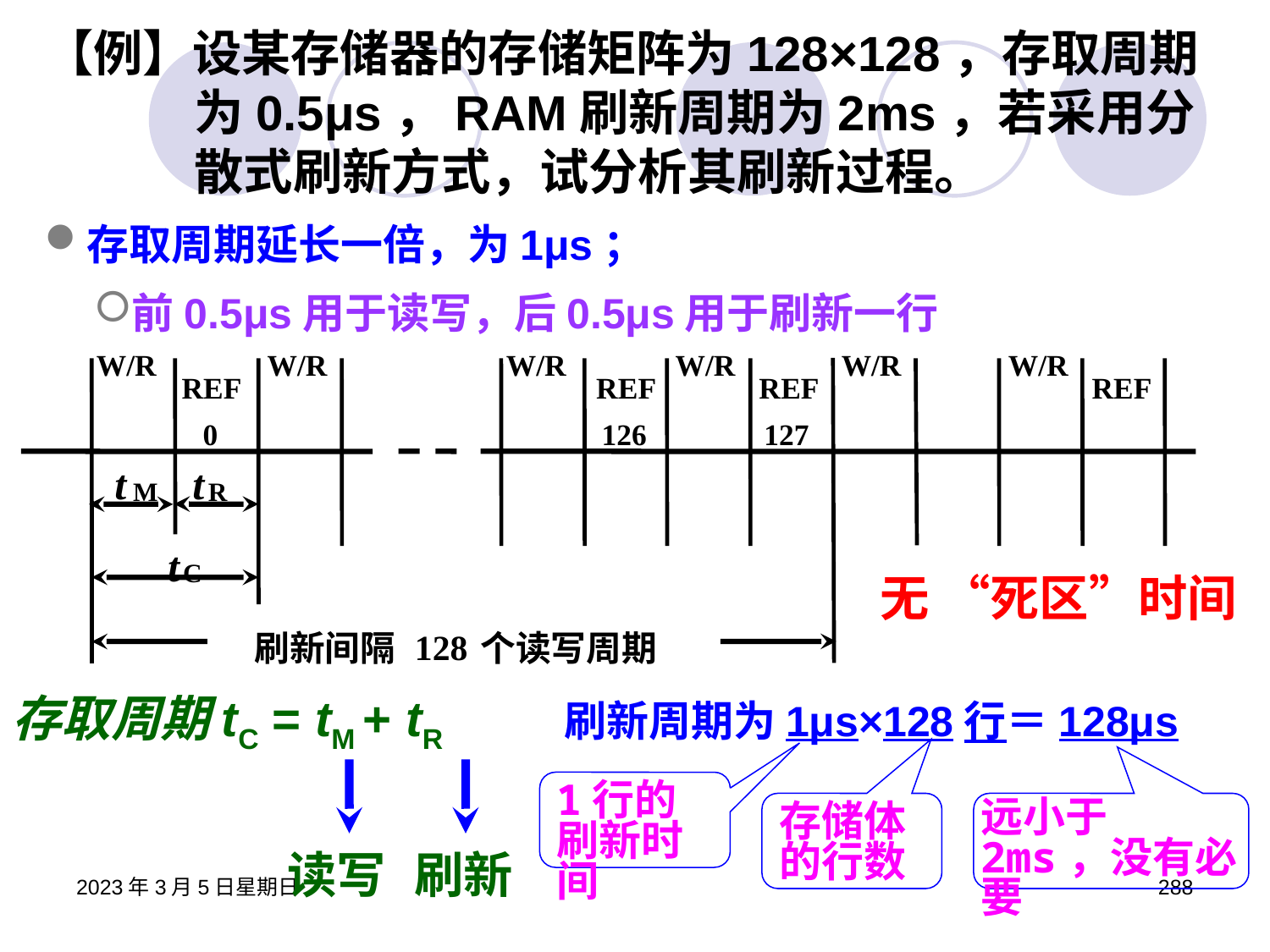

# 【例】设某存储器的存储矩阵为128×128，存取周期为0.5μs，RAM刷新周期为2ms，若采用分散式刷新方式，试分析其刷新过程。
存取周期延长一倍，为1μs；
前0.5μs用于读写，后0.5μs用于刷新一行

W/R
W/R
W/R
W/R
W/R
W/R

REF
REF
REF
REF
0
126
127

t
t
M
R

t
C

128
个读写周期
刷新间隔

无 “死区”时间
存取周期tC = tM + tR
刷新周期为1μs×128行＝128μs

读写
刷新
1行的刷新时间
存储体的行数
远小于2ms，没有必要
2023年3月5日星期日
288